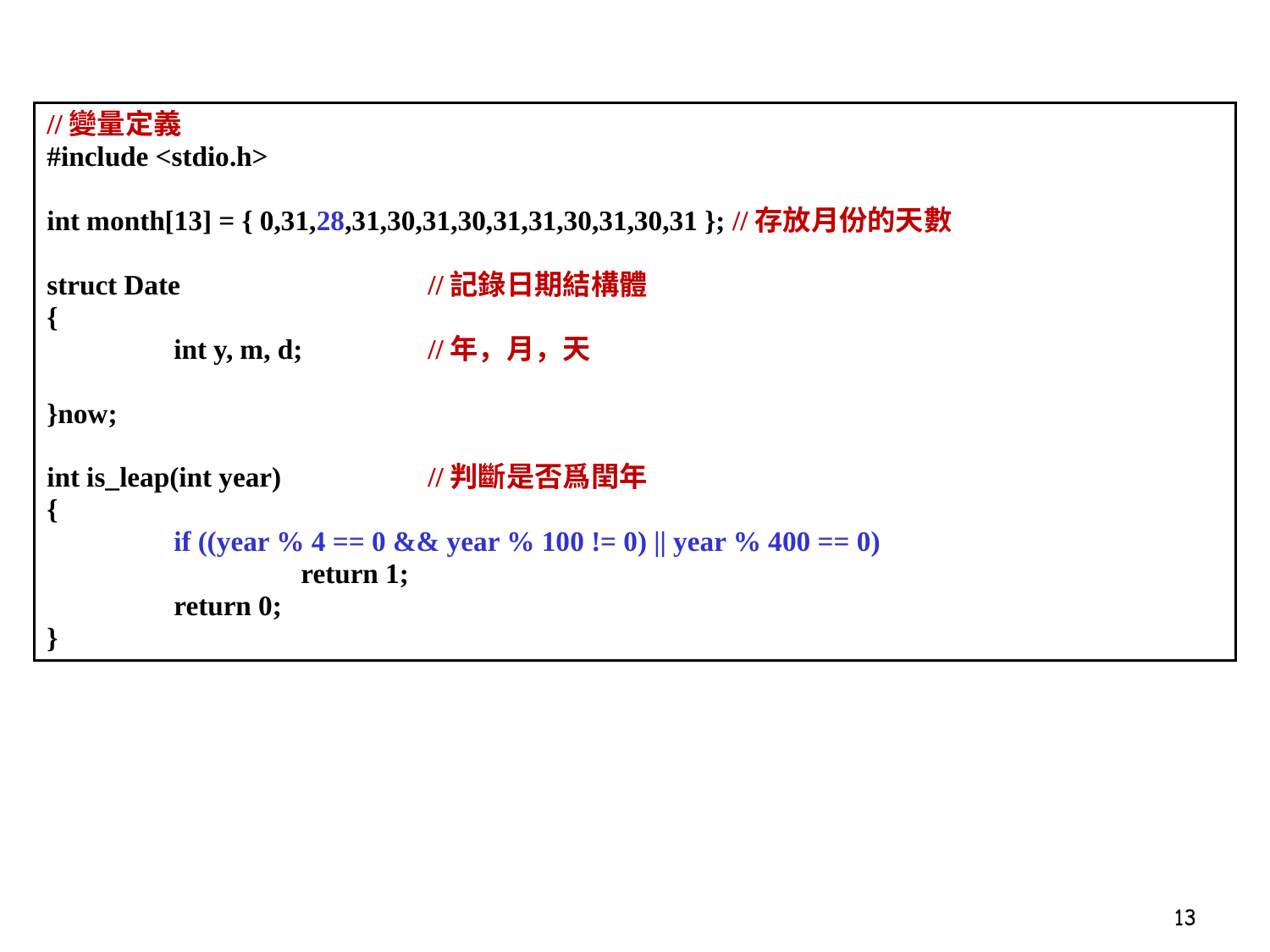

//變量定義
#include <stdio.h>

int month[13] = { 0,31,28,31,30,31,30,31,31,30,31,30,31 }; //存放月份的天數

struct Date		//記錄日期結構體
{
	int y, m, d;	//年，月，天

}now;

int is_leap(int year)		//判斷是否爲閏年
{
	if ((year % 4 == 0 && year % 100 != 0) || year % 400 == 0)
		return 1;
	return 0;
}